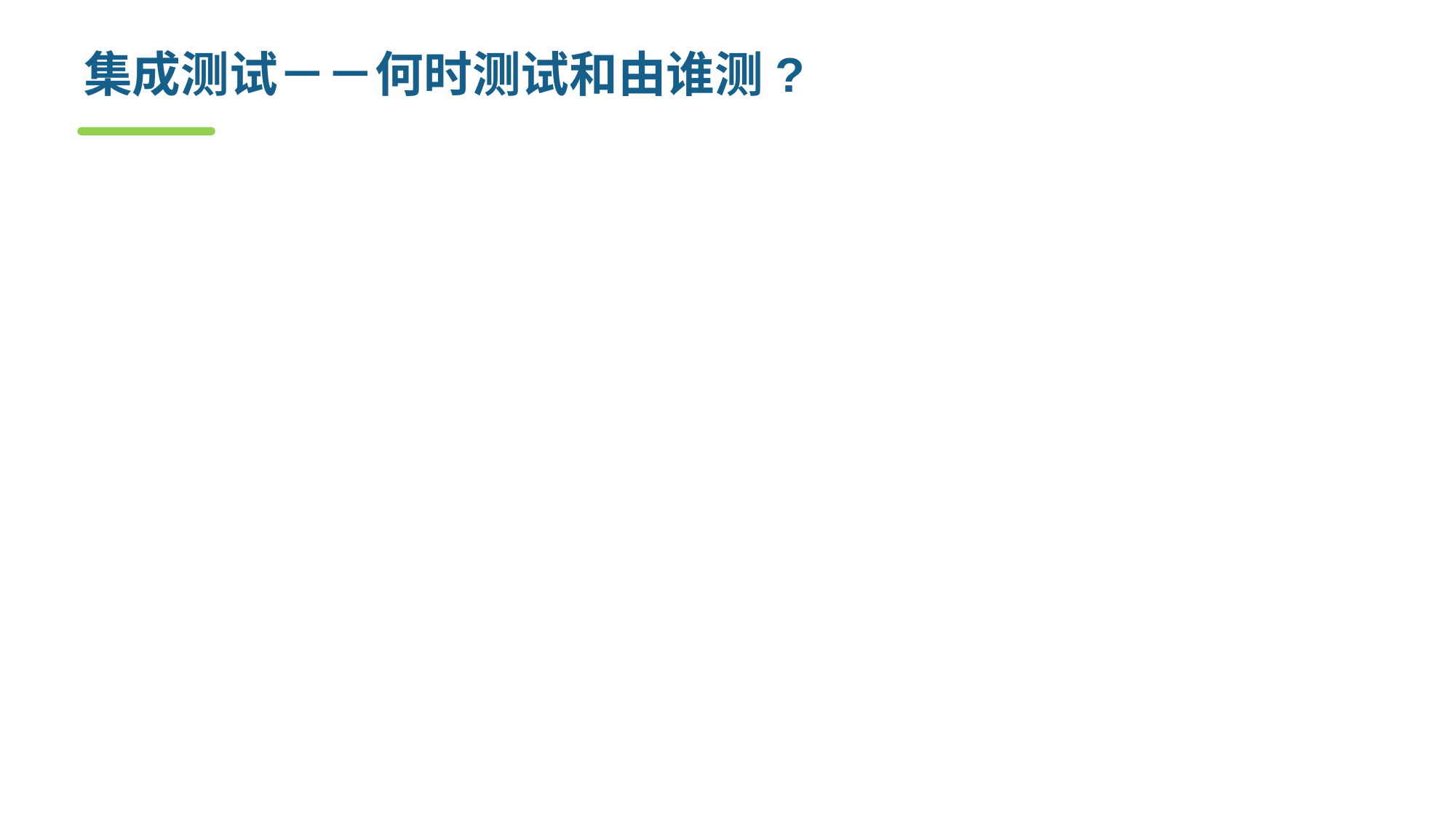

# 集成测试－－何时测试和由谁测?
When
根据集成测试策略，和单元测试并行或之后进行。
Who
由程序员或软件测试工程师测试。
How
采用黑盒+白盒测试方法，进行基于设计的测试
Tool
postman、 SoapUI等API测试工具
Spring后端应用的集成测试工具SpringBootTest
React Native集成测试工具Cavy等

67